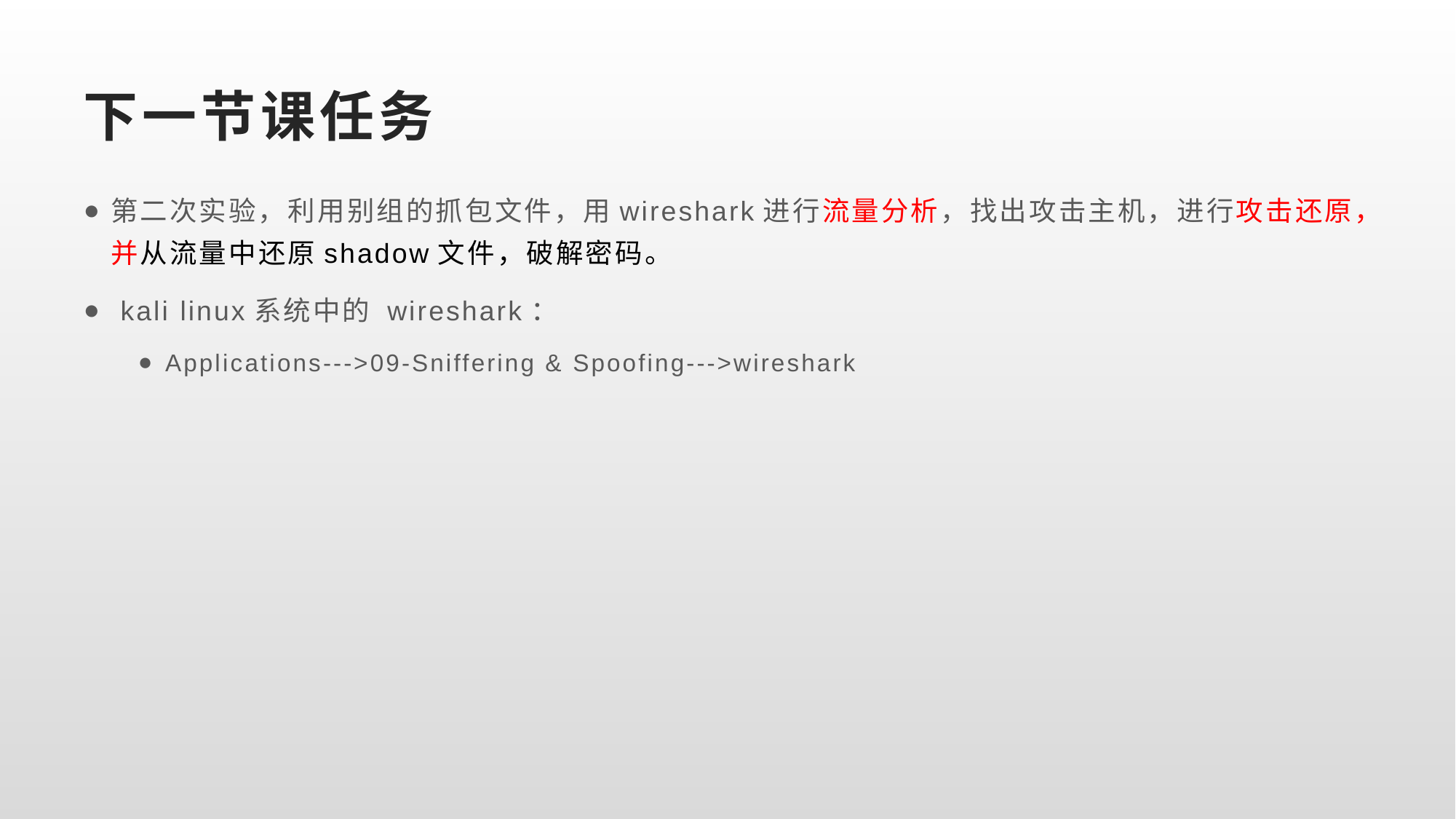

# 下一节课任务
第二次实验，利用别组的抓包文件，用wireshark进行流量分析，找出攻击主机，进行攻击还原，并从流量中还原shadow文件，破解密码。
 kali linux系统中的 wireshark：
Applications--->09-Sniffering & Spoofing--->wireshark